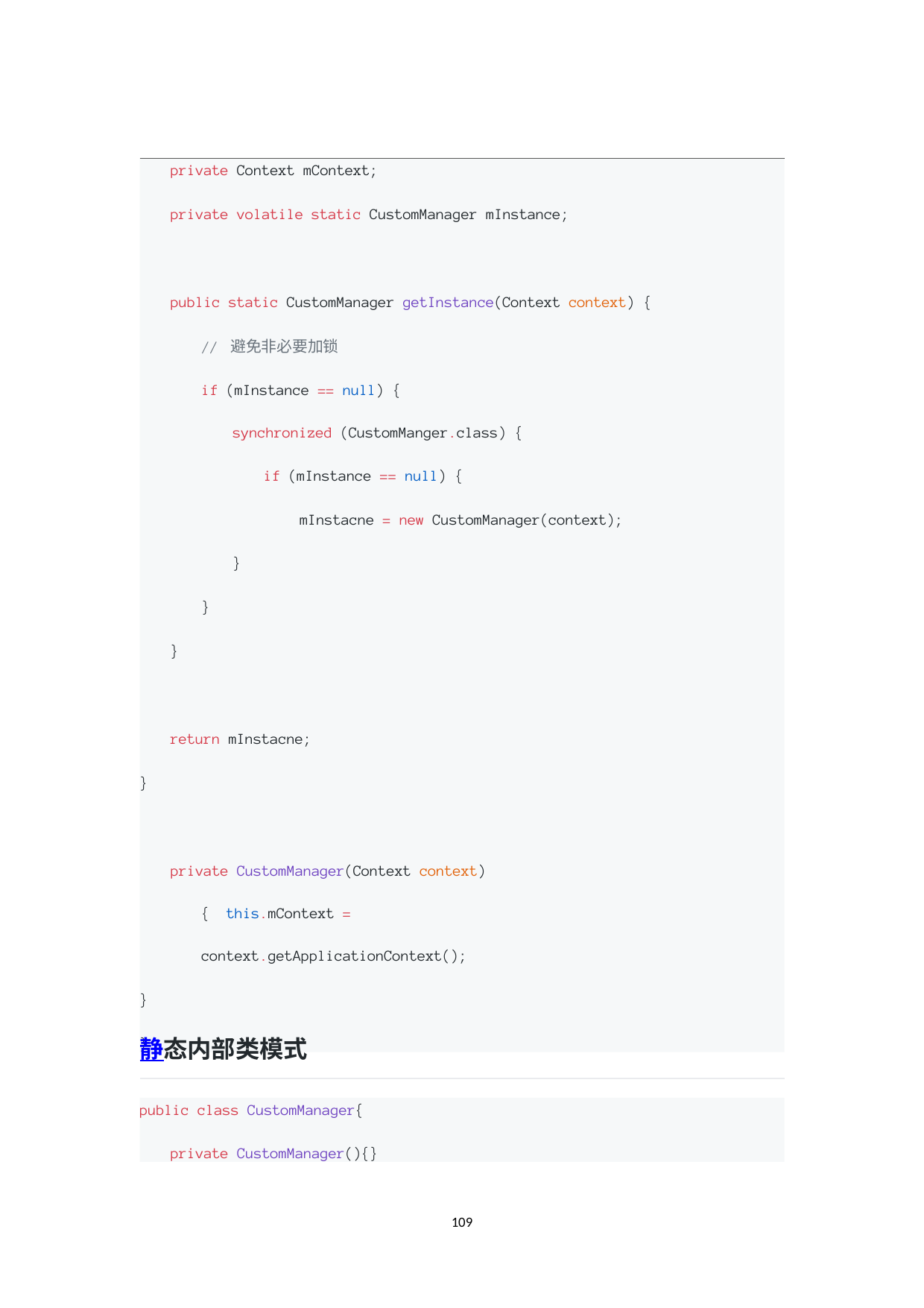

private Context mContext;

private volatile static CustomManager mInstance;

public static CustomManager getInstance(Context context) {

// 避免非必要加锁

if (mInstance == null) {
synchronized (CustomManger.class) {  if (mInstance == null) {

mInstacne = new CustomManager(context);

}

}

}

return mInstacne;

}

private CustomManager(Context context) {  this.mContext = context.getApplicationContext();

}

}
静态内部类模式

public class CustomManager{

private CustomManager(){}
109